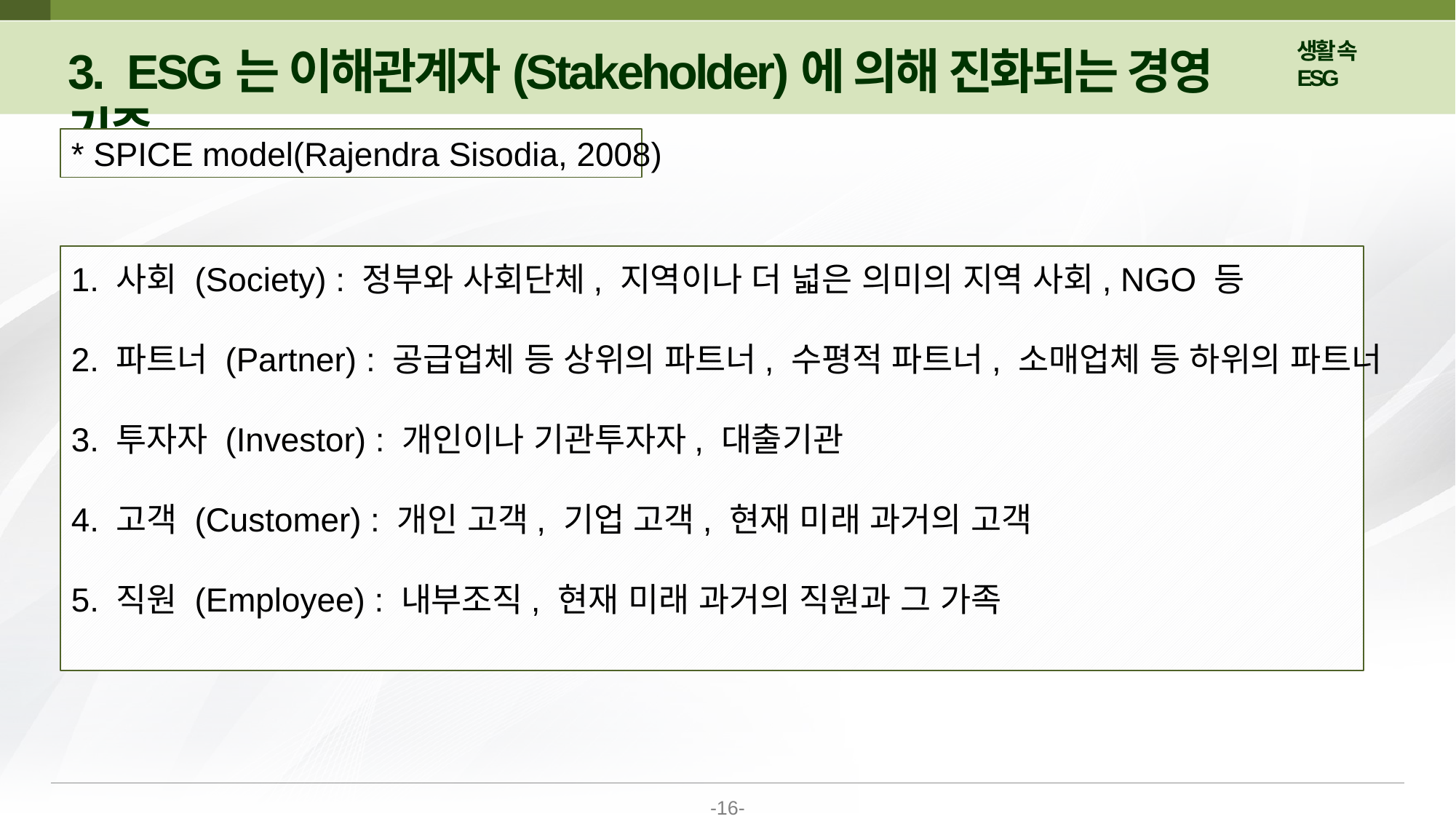

3.  ESG는 이해관계자(Stakeholder)에 의해 진화되는 경영 기준
* SPICE model(Rajendra Sisodia, 2008)

1. 사회 (Society) : 정부와 사회단체, 지역이나 더 넓은 의미의 지역 사회, NGO 등

2. 파트너 (Partner) : 공급업체 등 상위의 파트너, 수평적 파트너, 소매업체 등 하위의 파트너

3. 투자자 (Investor) : 개인이나 기관투자자, 대출기관

4. 고객 (Customer) : 개인 고객, 기업 고객, 현재 미래 과거의 고객

5. 직원 (Employee) : 내부조직, 현재 미래 과거의 직원과 그 가족